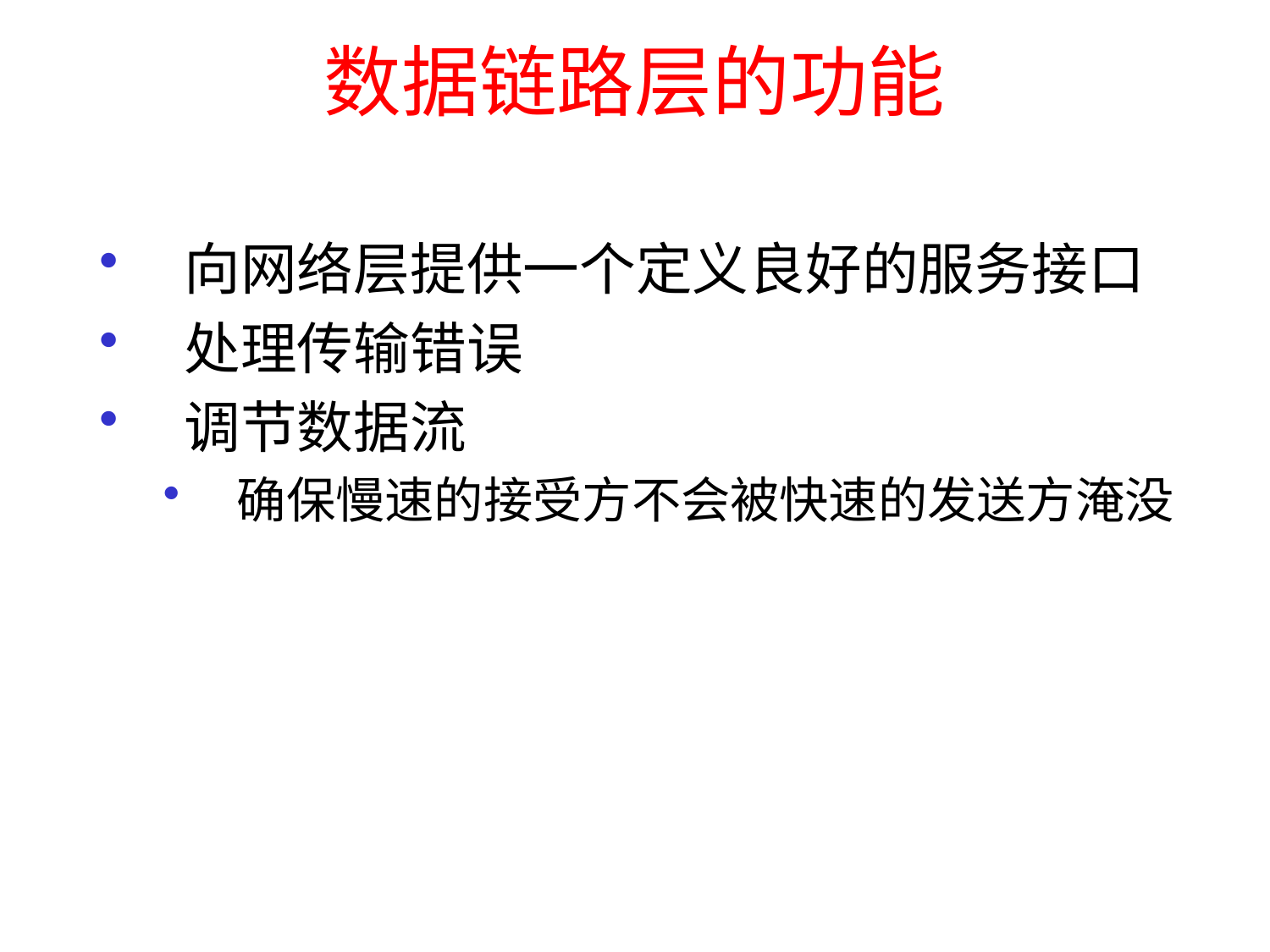

# 数据链路层的功能
向网络层提供一个定义良好的服务接口
处理传输错误
调节数据流
确保慢速的接受方不会被快速的发送方淹没